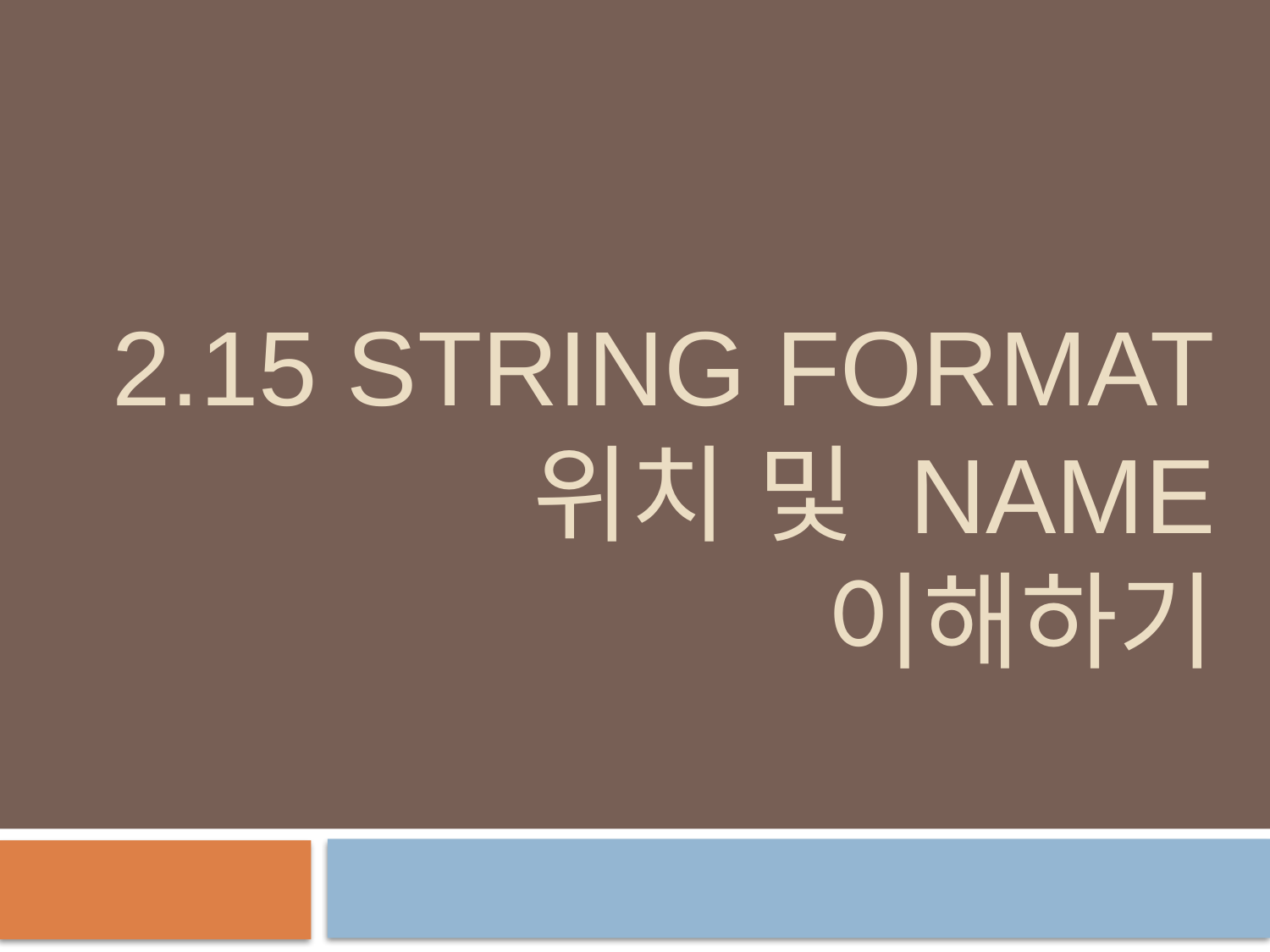

# 2.15 String format 위치 및 name 이해하기